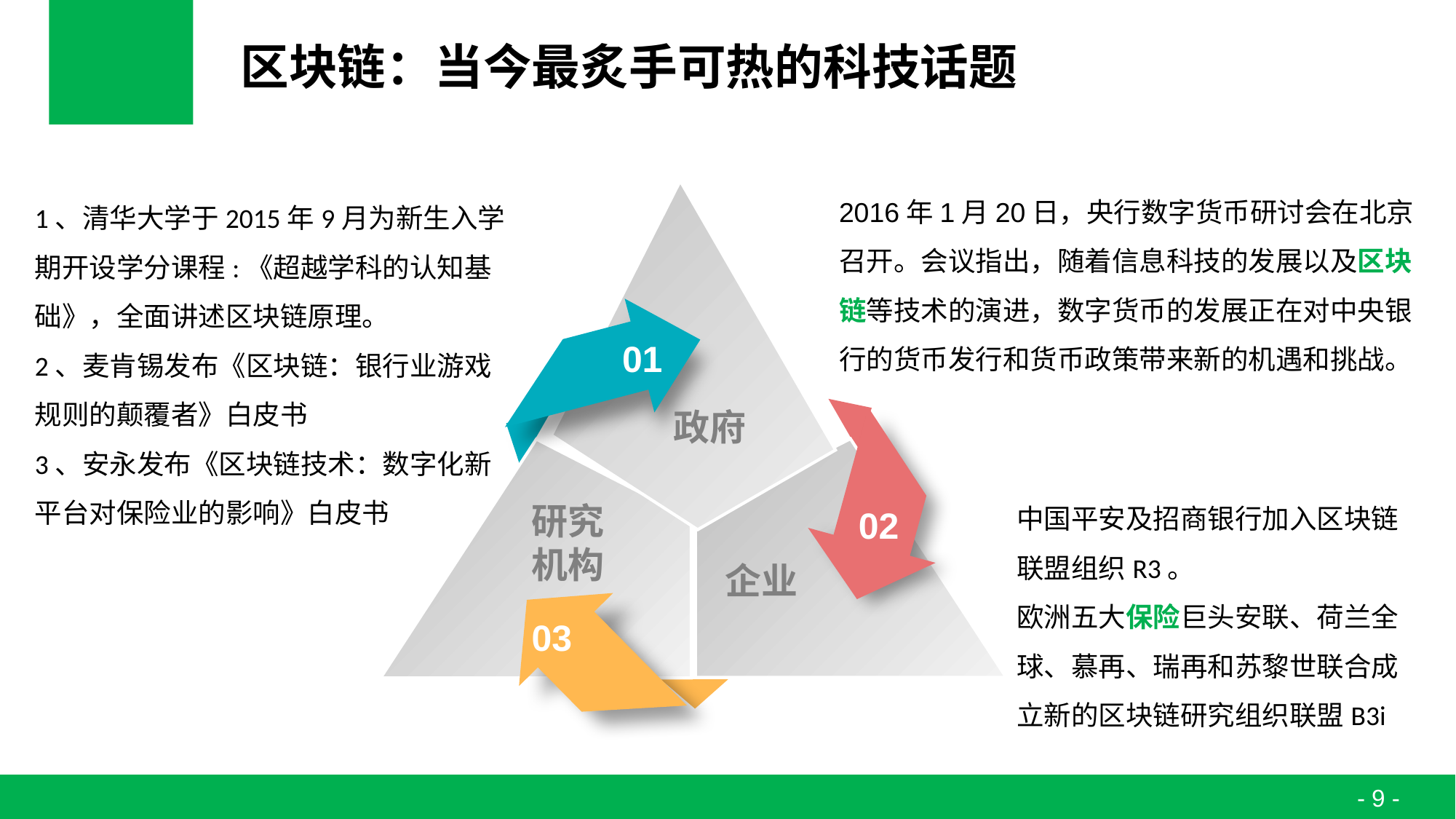

# 区块链：当今最炙手可热的科技话题
2016年1月20日，央行数字货币研讨会在北京召开。会议指出，随着信息科技的发展以及区块链等技术的演进，数字货币的发展正在对中央银行的货币发行和货币政策带来新的机遇和挑战。
1、清华大学于2015年9月为新生入学期开设学分课程:《超越学科的认知基础》，全面讲述区块链原理。
2、麦肯锡发布《区块链：银行业游戏规则的颠覆者》白皮书
3、安永发布《区块链技术：数字化新平台对保险业的影响》白皮书

01
政府

研究
机构
02
企业

03

中国平安及招商银行加入区块链联盟组织R3。
欧洲五大保险巨头安联、荷兰全球、慕再、瑞再和苏黎世联合成立新的区块链研究组织联盟B3i